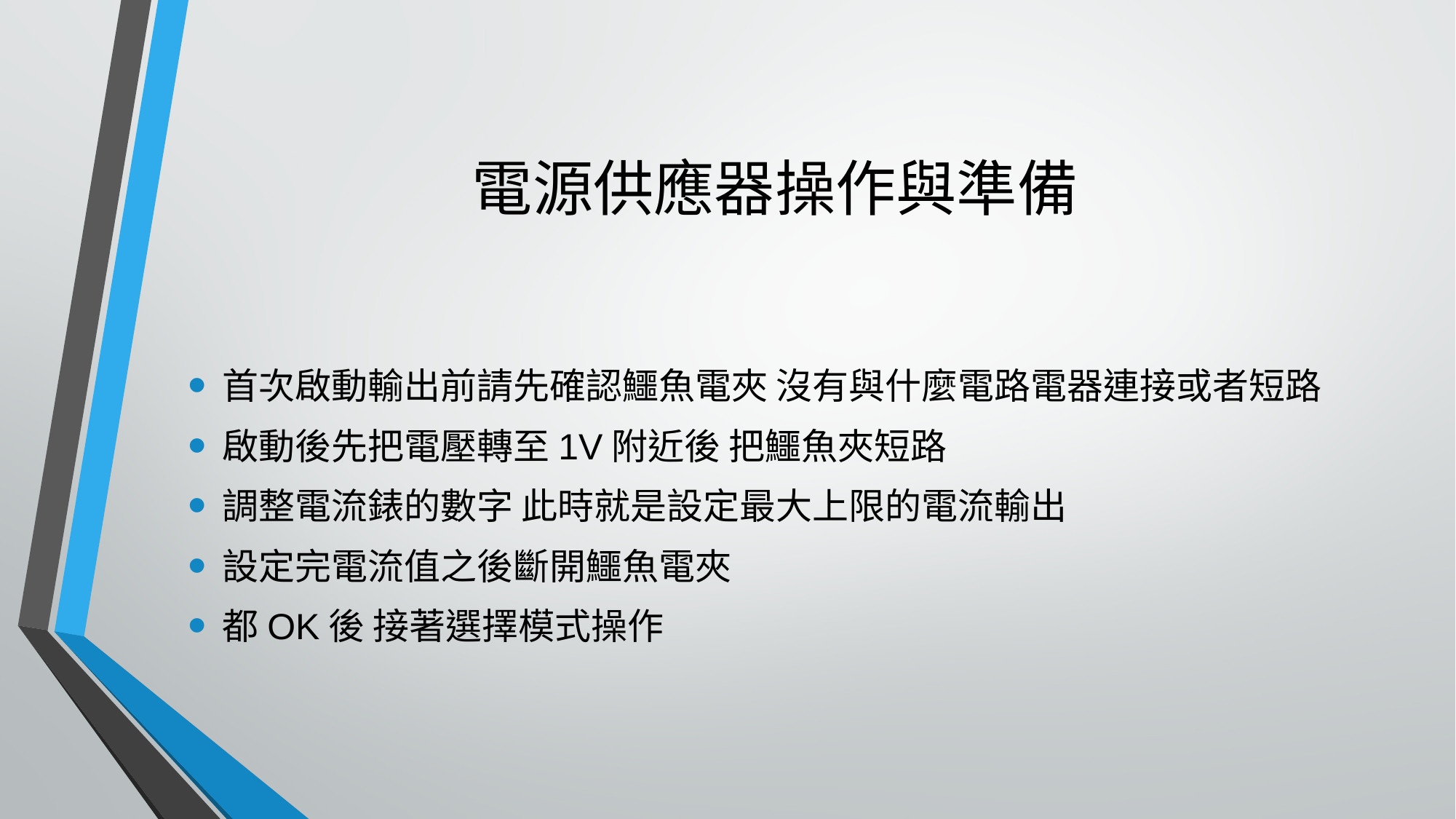

# 電源供應器操作與準備
首次啟動輸出前請先確認鱷魚電夾 沒有與什麼電路電器連接或者短路
啟動後先把電壓轉至1V附近後 把鱷魚夾短路
調整電流錶的數字 此時就是設定最大上限的電流輸出
設定完電流值之後斷開鱷魚電夾
都OK後 接著選擇模式操作